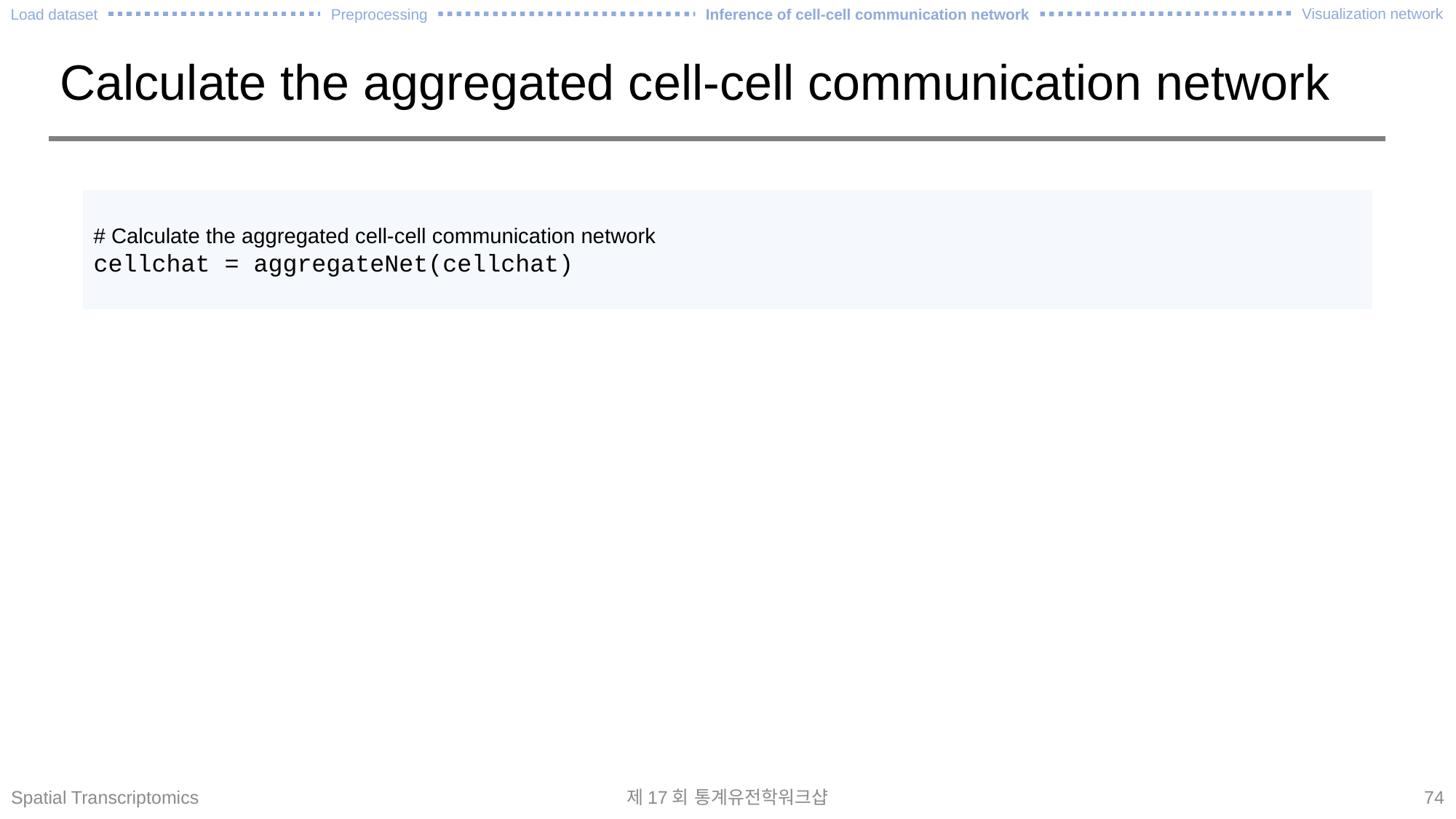

Visualization network
Preprocessing
Load dataset
Inference of cell-cell communication network
# Calculate the aggregated cell-cell communication network
# Calculate the aggregated cell-cell communication network
cellchat = aggregateNet(cellchat)
Spatial Transcriptomics
제17회 통계유전학워크샵
74